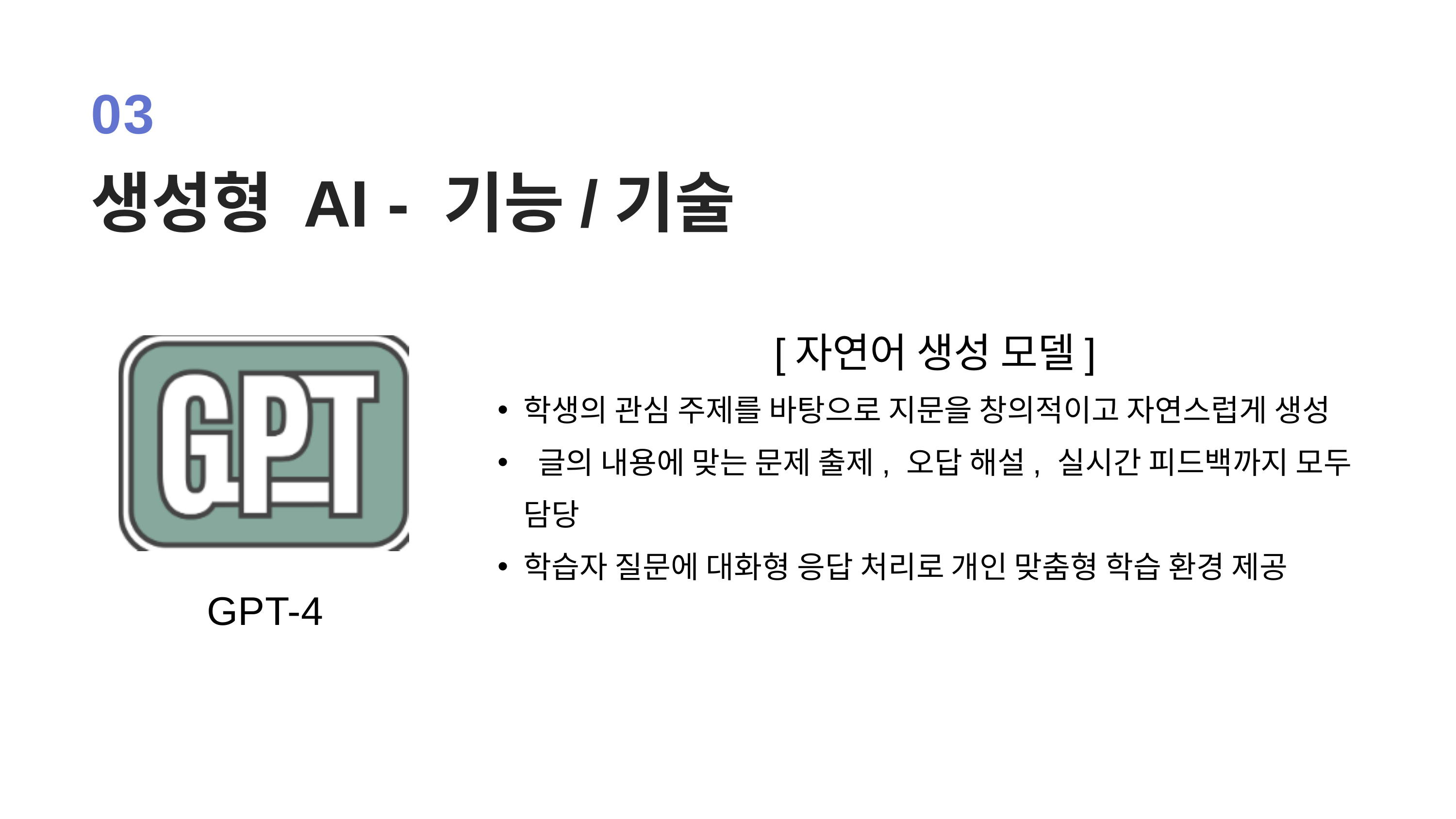

03
생성형 AI - 기능/기술
[자연어 생성 모델]
학생의 관심 주제를 바탕으로 지문을 창의적이고 자연스럽게 생성
 글의 내용에 맞는 문제 출제, 오답 해설, 실시간 피드백까지 모두 담당
학습자 질문에 대화형 응답 처리로 개인 맞춤형 학습 환경 제공

GPT-4